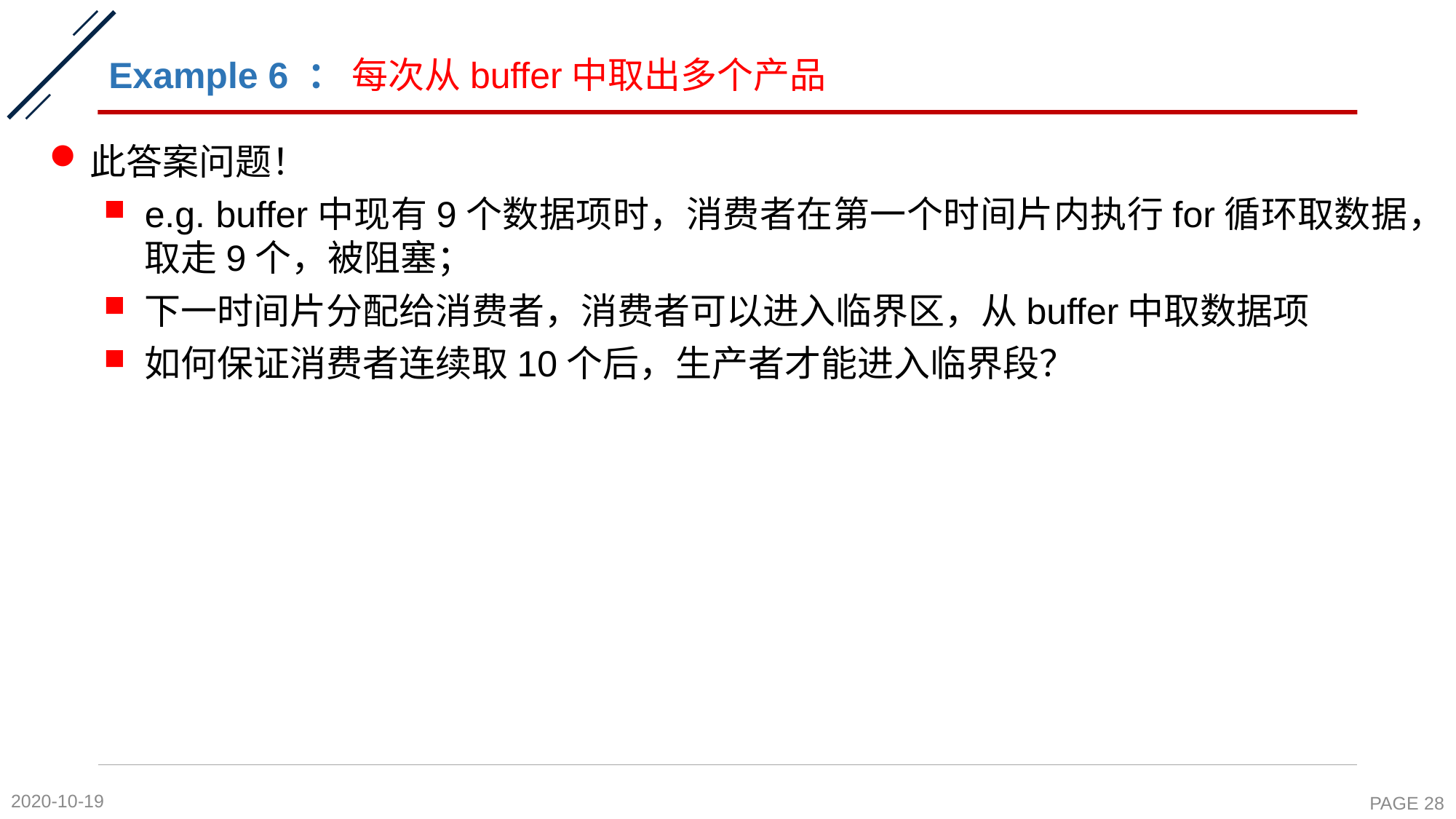

# Example 6 ： 每次从buffer中取出多个产品
此答案问题！
e.g. buffer中现有9个数据项时，消费者在第一个时间片内执行for循环取数据，取走9个，被阻塞；
下一时间片分配给消费者，消费者可以进入临界区，从buffer中取数据项
如何保证消费者连续取10个后，生产者才能进入临界段？
2020-10-19
PAGE 28